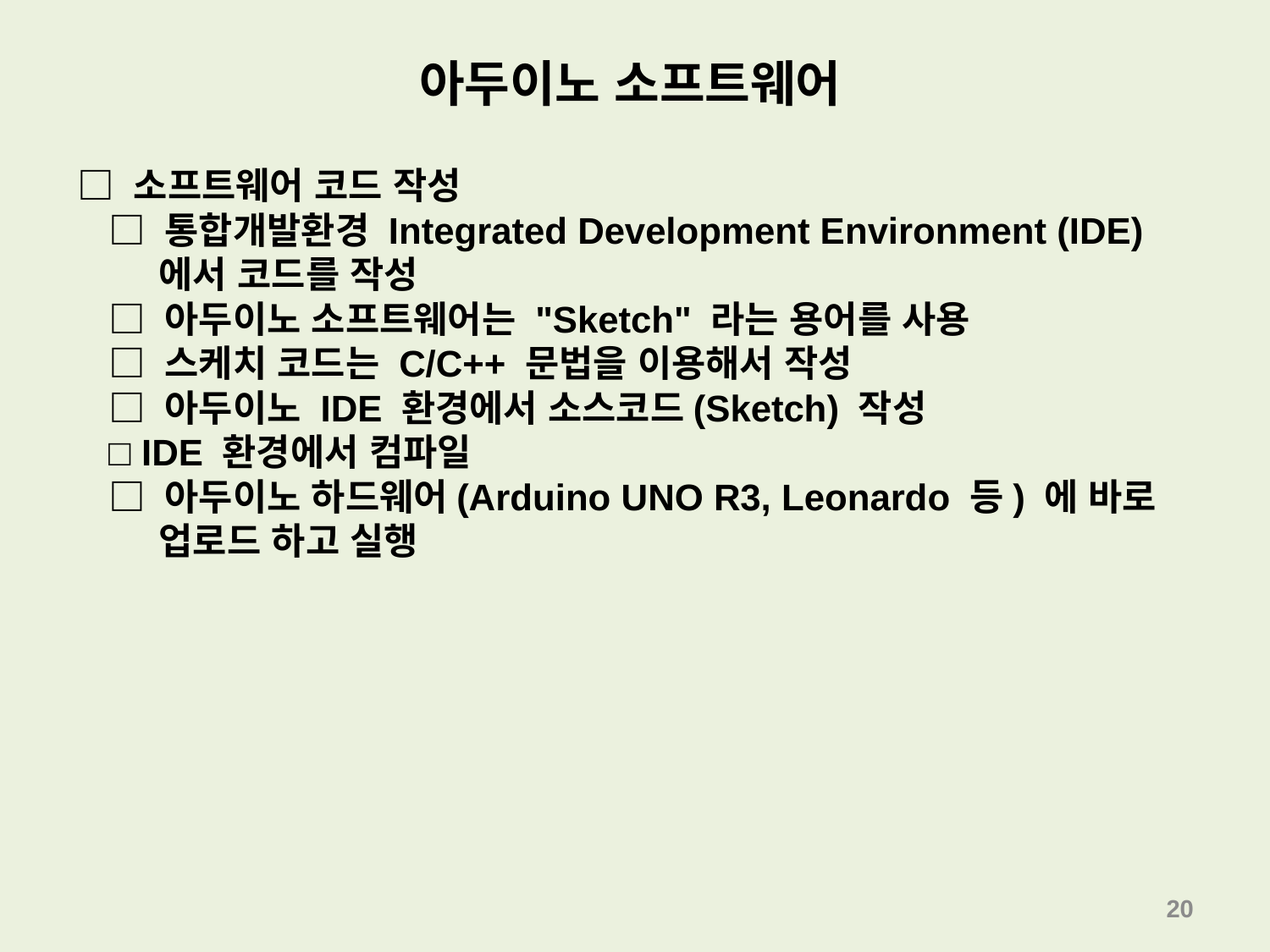

아두이노 소프트웨어
□ 소프트웨어 코드 작성
   □ 통합개발환경 Integrated Development Environment (IDE)
       에서 코드를 작성
   □ 아두이노 소프트웨어는 "Sketch" 라는 용어를 사용
   □ 스케치 코드는 C/C++ 문법을 이용해서 작성
   □ 아두이노 IDE 환경에서 소스코드(Sketch) 작성
   □ IDE 환경에서 컴파일
   □ 아두이노 하드웨어(Arduino UNO R3, Leonardo 등) 에 바로
       업로드 하고 실행
20